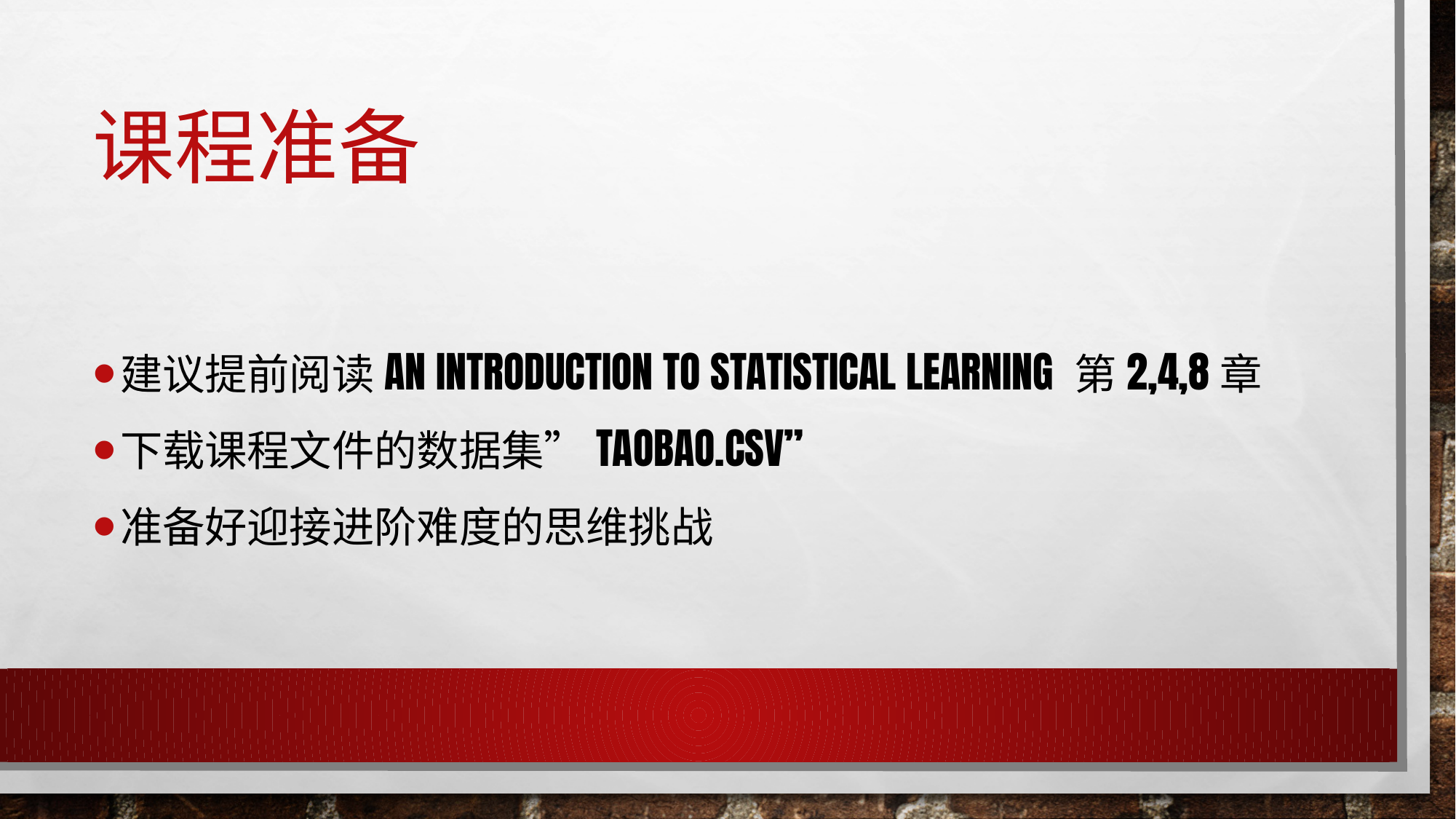

# 课程准备
建议提前阅读An introduction to Statistical Learning 第2,4,8章
下载课程文件的数据集”TAOBAO.CSV”
准备好迎接进阶难度的思维挑战